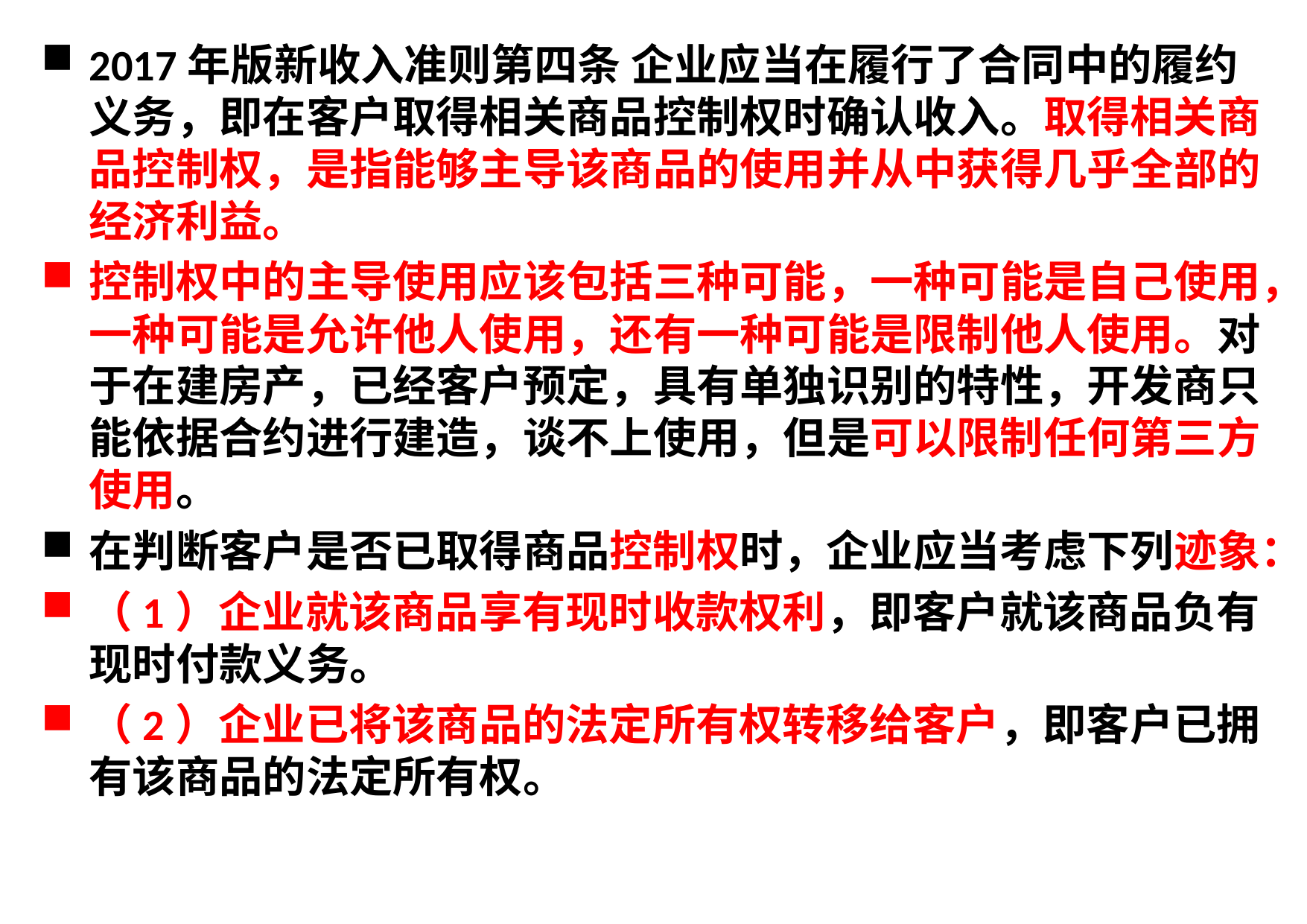

2017年版新收入准则第四条 企业应当在履行了合同中的履约义务，即在客户取得相关商品控制权时确认收入。取得相关商品控制权，是指能够主导该商品的使用并从中获得几乎全部的经济利益。
控制权中的主导使用应该包括三种可能，一种可能是自己使用，一种可能是允许他人使用，还有一种可能是限制他人使用。对于在建房产，已经客户预定，具有单独识别的特性，开发商只能依据合约进行建造，谈不上使用，但是可以限制任何第三方使用。
在判断客户是否已取得商品控制权时，企业应当考虑下列迹象：
（1）企业就该商品享有现时收款权利，即客户就该商品负有现时付款义务。
（2）企业已将该商品的法定所有权转移给客户，即客户已拥有该商品的法定所有权。
87